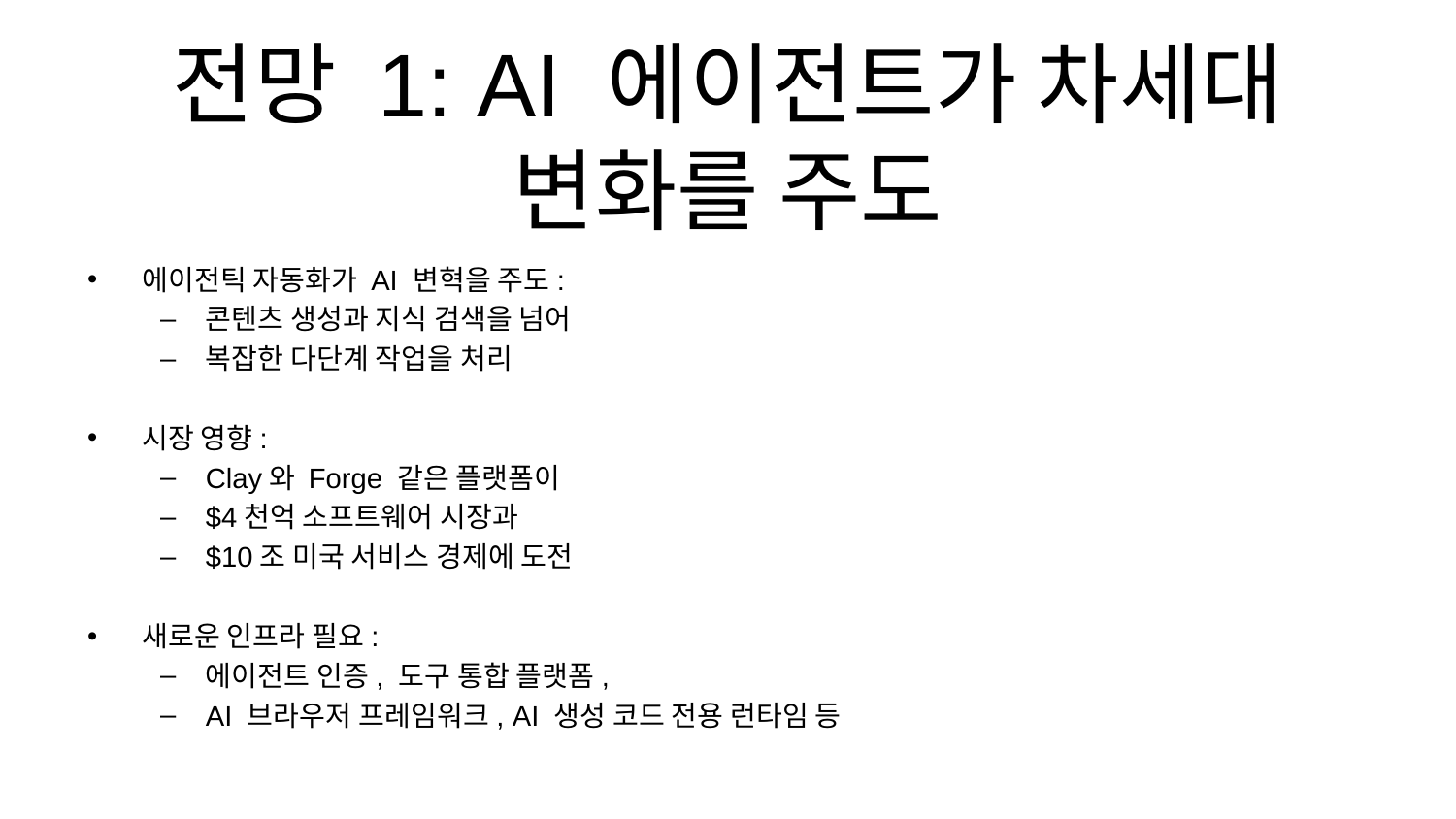

# 전망 1: AI 에이전트가 차세대 변화를 주도
에이전틱 자동화가 AI 변혁을 주도:
콘텐츠 생성과 지식 검색을 넘어
복잡한 다단계 작업을 처리

시장 영향:
Clay와 Forge 같은 플랫폼이
$4천억 소프트웨어 시장과
$10조 미국 서비스 경제에 도전

새로운 인프라 필요:
에이전트 인증, 도구 통합 플랫폼,
AI 브라우저 프레임워크, AI 생성 코드 전용 런타임 등